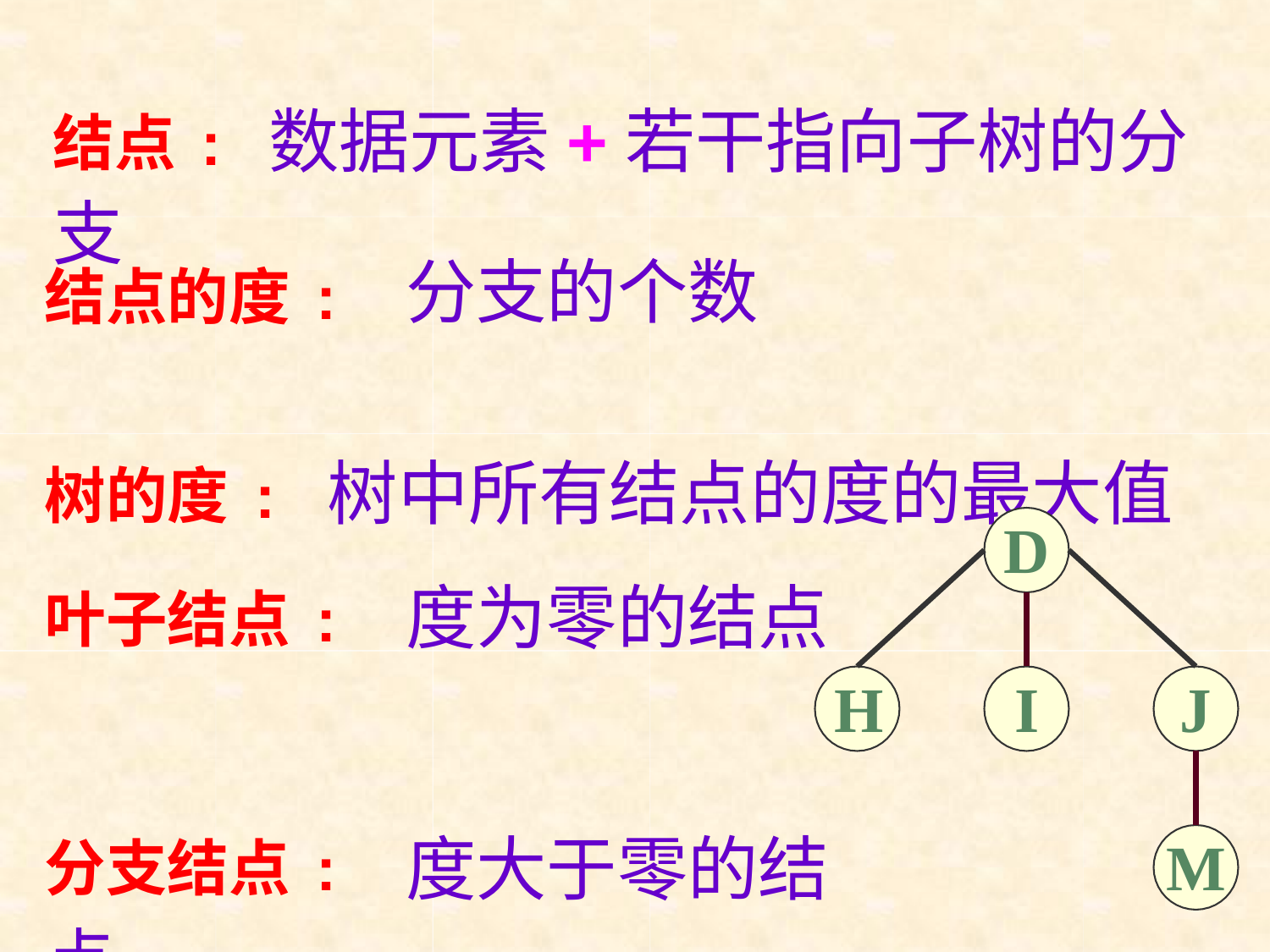

# 结点:	数据元素+若干指向子树的分支
结点的度:	分支的个数

树的度:	树中所有结点的度的最大值

D
叶子结点:	度为零的结点

H
分支结点:	度大于零的结点

I
J

M